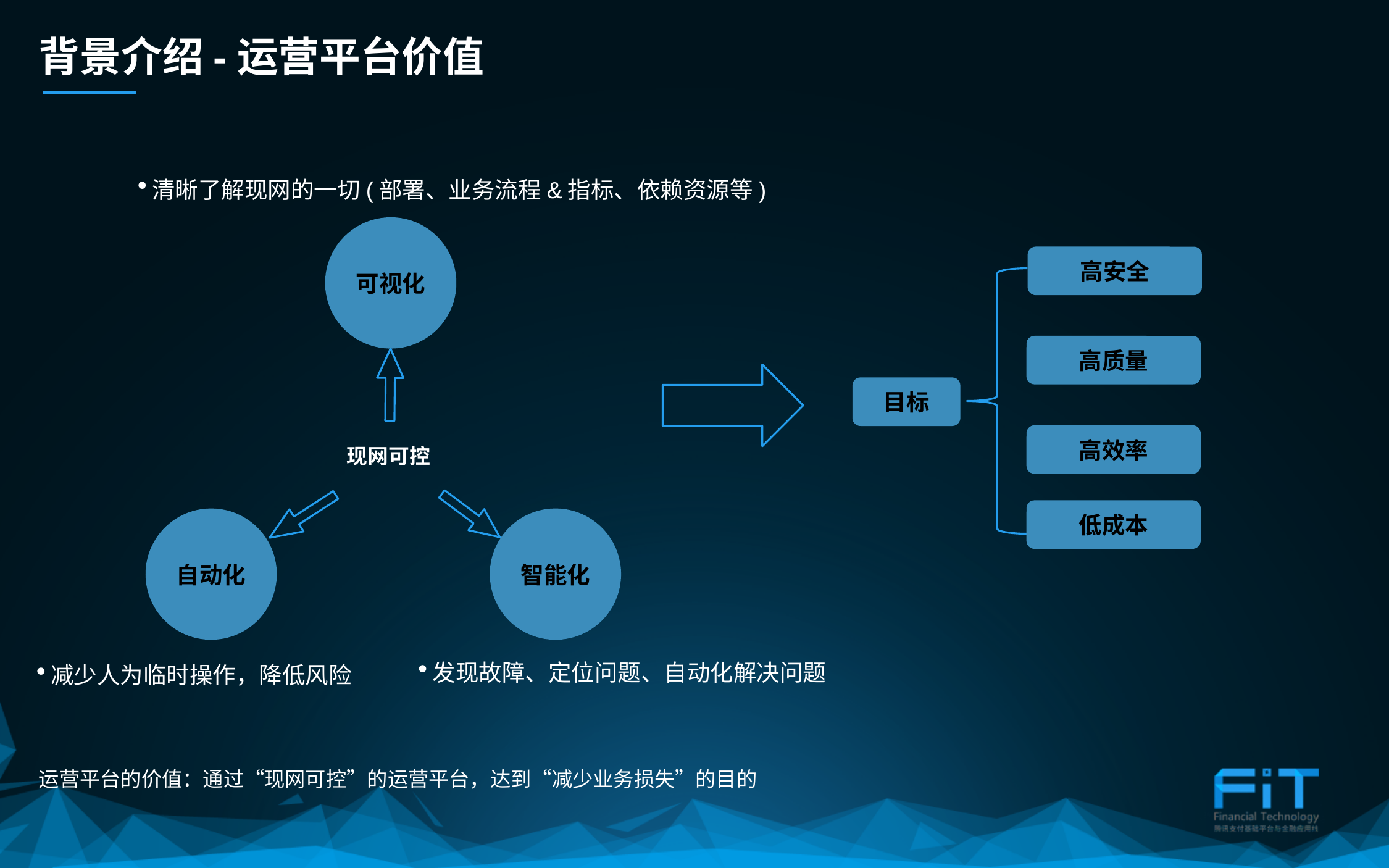

背景介绍-运营平台价值
清晰了解现网的一切(部署、业务流程&指标、依赖资源等)
可视化
高安全

高质量

目标

高效率
现网可控
低成本

自动化
智能化
发现故障、定位问题、自动化解决问题
减少人为临时操作，降低风险
运营平台的价值：通过“现网可控”的运营平台，达到“减少业务损失”的目的